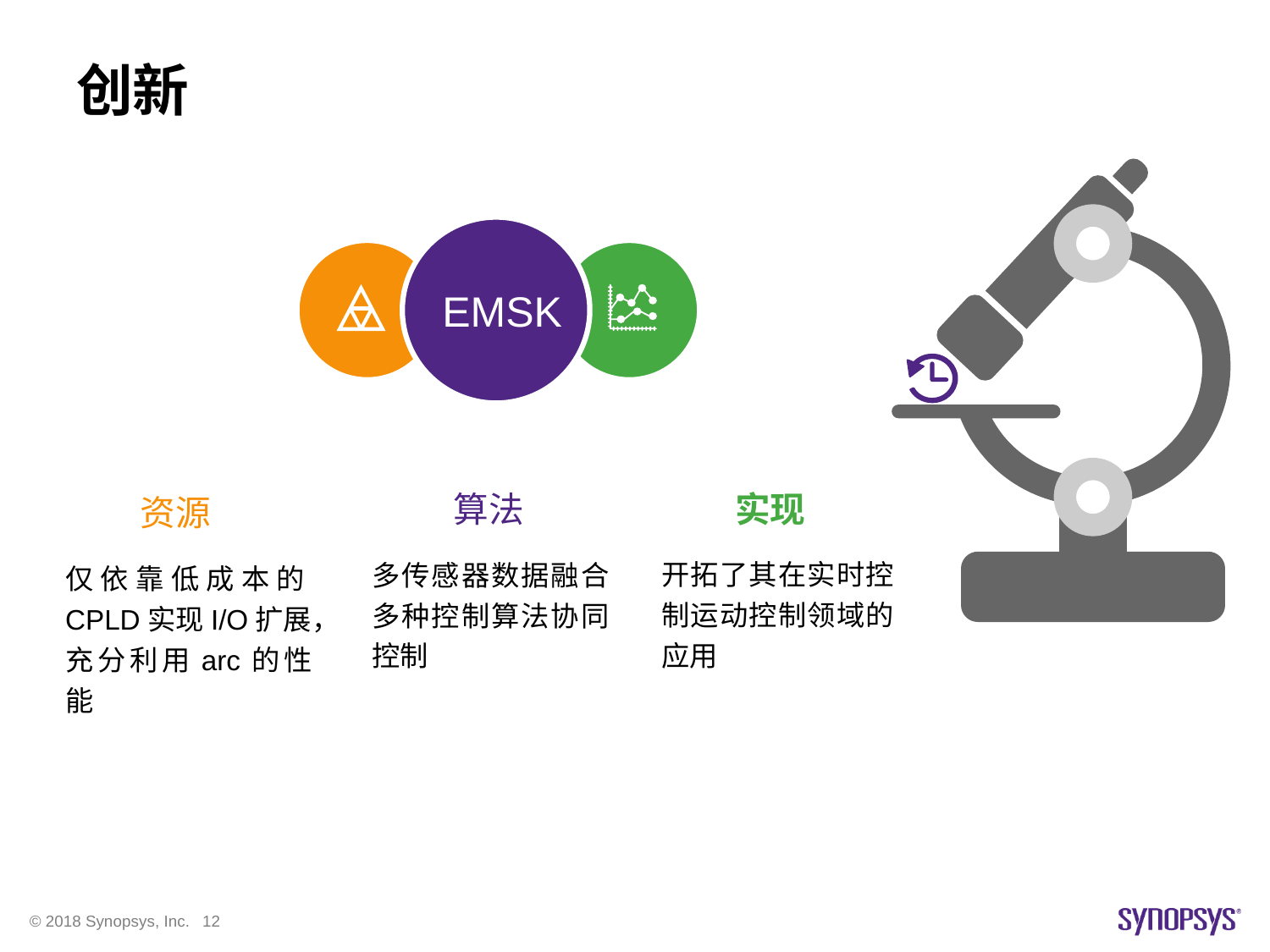

创新

EMSK

资源
仅依靠低成本的CPLD实现I/O扩展，充分利用arc的性能
算法
多传感器数据融合多种控制算法协同控制
实现
开拓了其在实时控制运动控制领域的应用